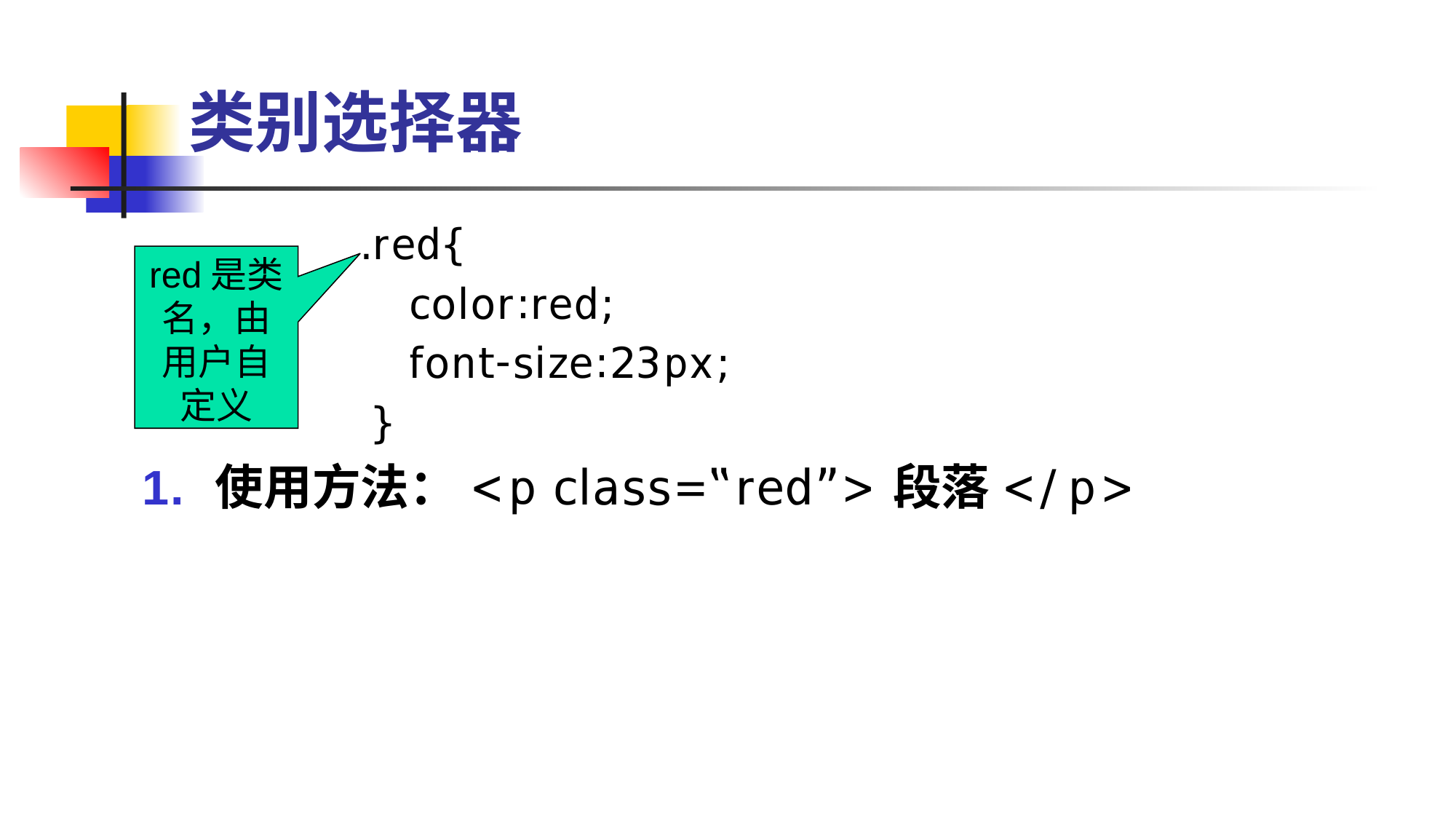

# 类别选择器
.red{
    color:red;
    font-size:23px;
 }
使用方法：<p class=“red”>段落</p>
red是类名，由用户自定义